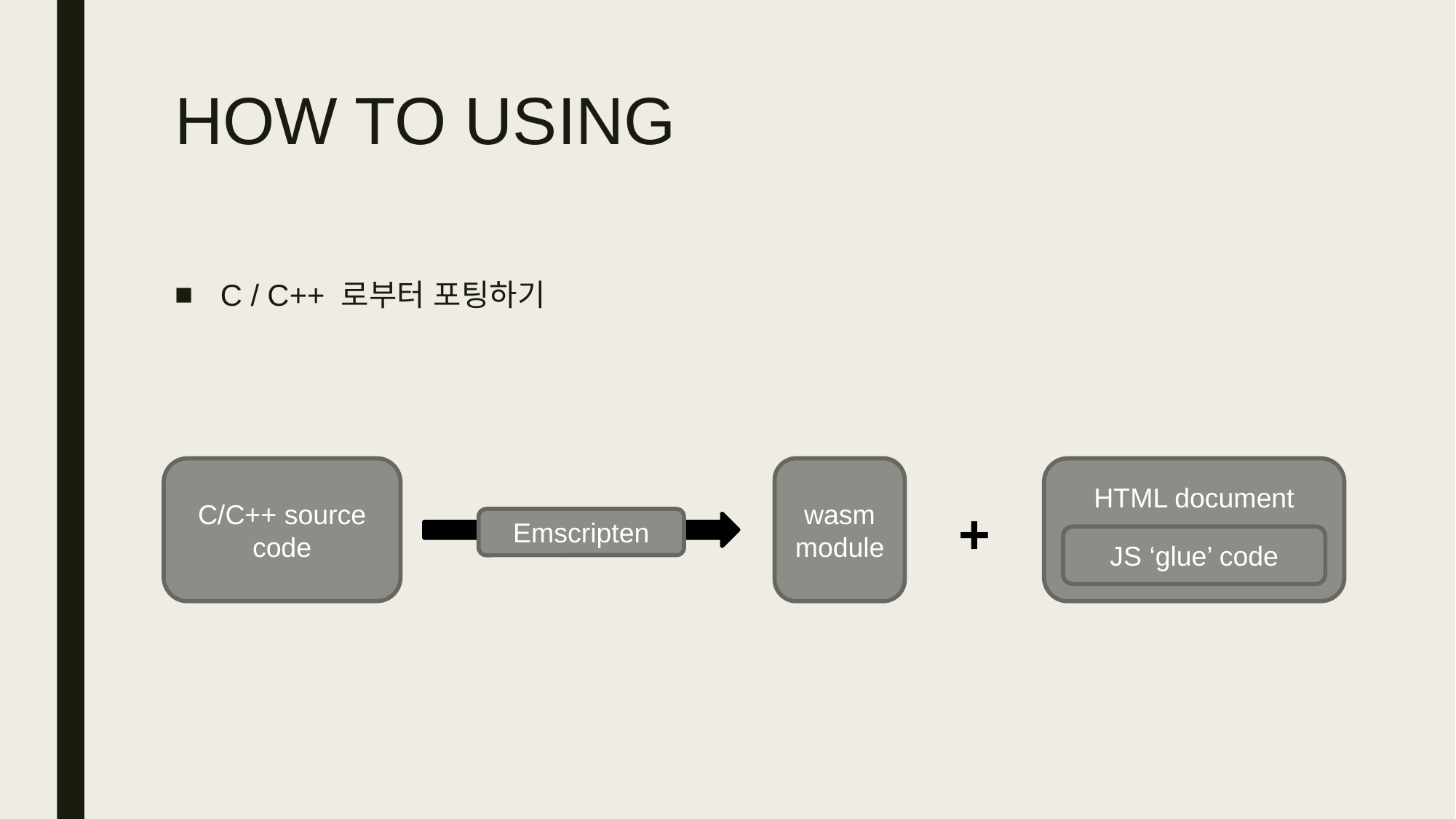

# HOW TO USING
C / C++ 로부터 포팅하기
HTML document

wasm
module
C/C++ source code
+
Emscripten

JS ‘glue’ code